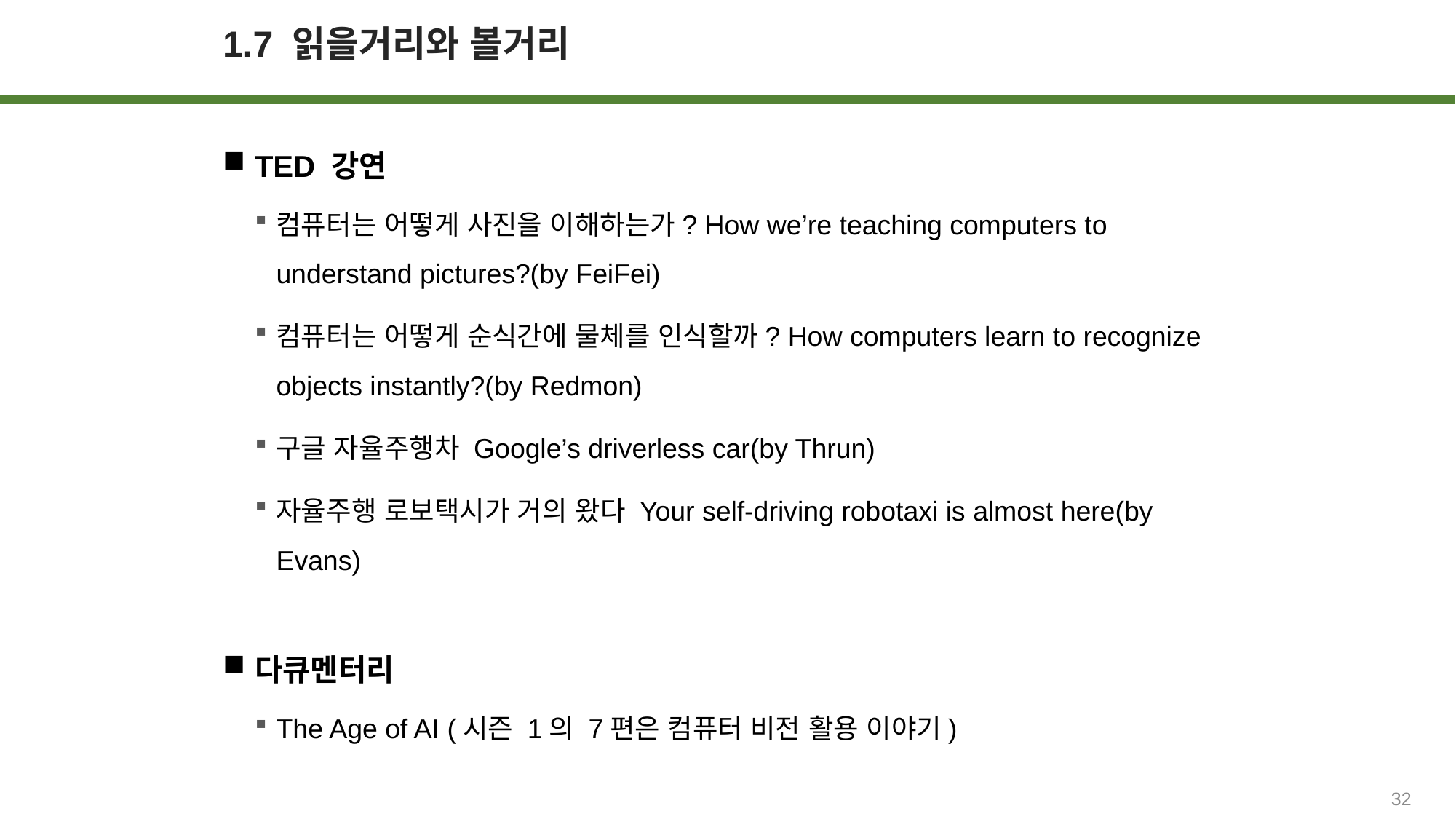

# 1.7 읽을거리와 볼거리
TED 강연
컴퓨터는 어떻게 사진을 이해하는가? How we’re teaching computers to understand pictures?(by FeiFei)
컴퓨터는 어떻게 순식간에 물체를 인식할까? How computers learn to recognize objects instantly?(by Redmon)
구글 자율주행차 Google’s driverless car(by Thrun)
자율주행 로보택시가 거의 왔다 Your self-driving robotaxi is almost here(by Evans)

다큐멘터리
The Age of AI (시즌 1의 7편은 컴퓨터 비전 활용 이야기)
32